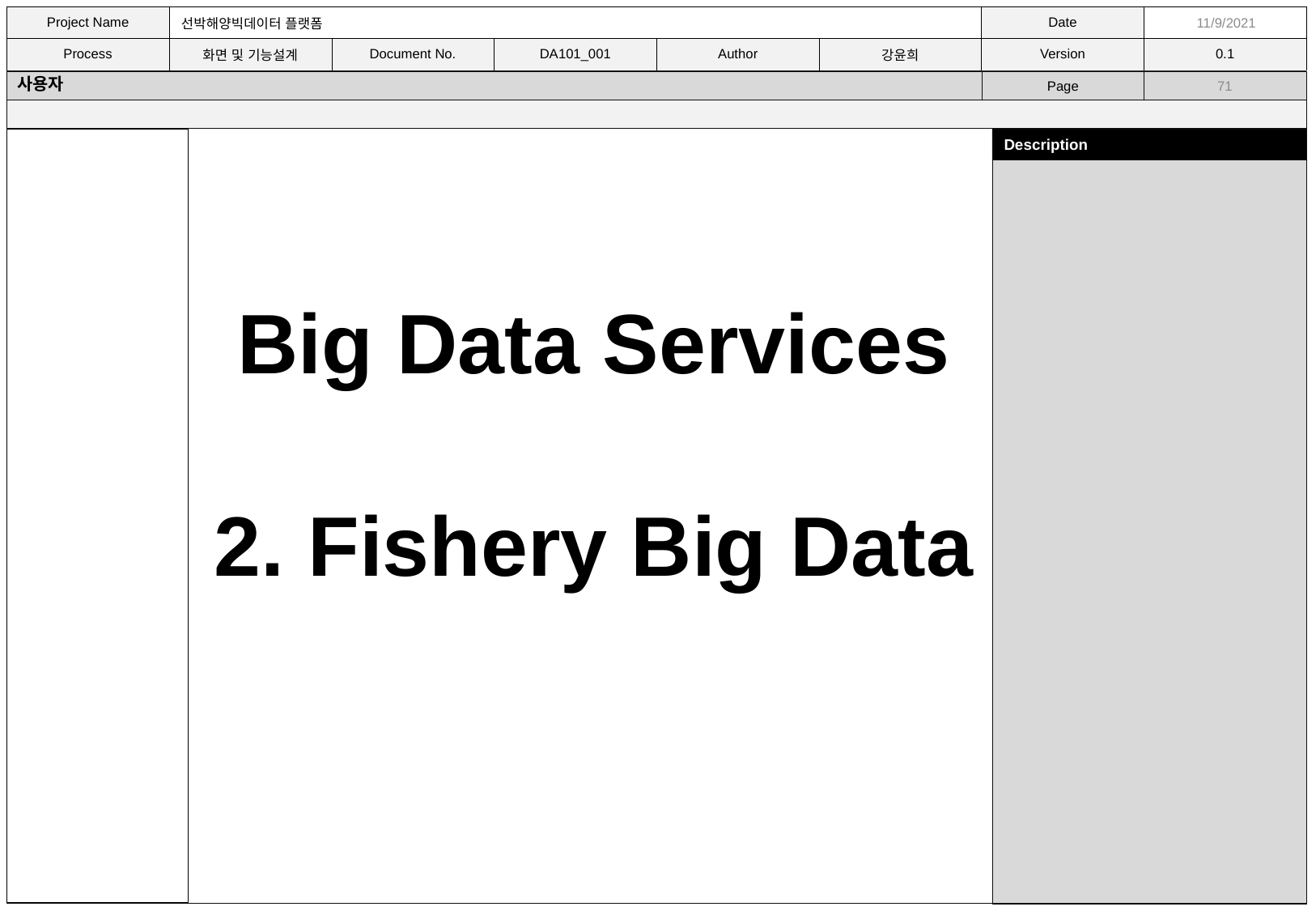

11/9/2021
사용자
71

Big Data Services

2. Fishery Big Data